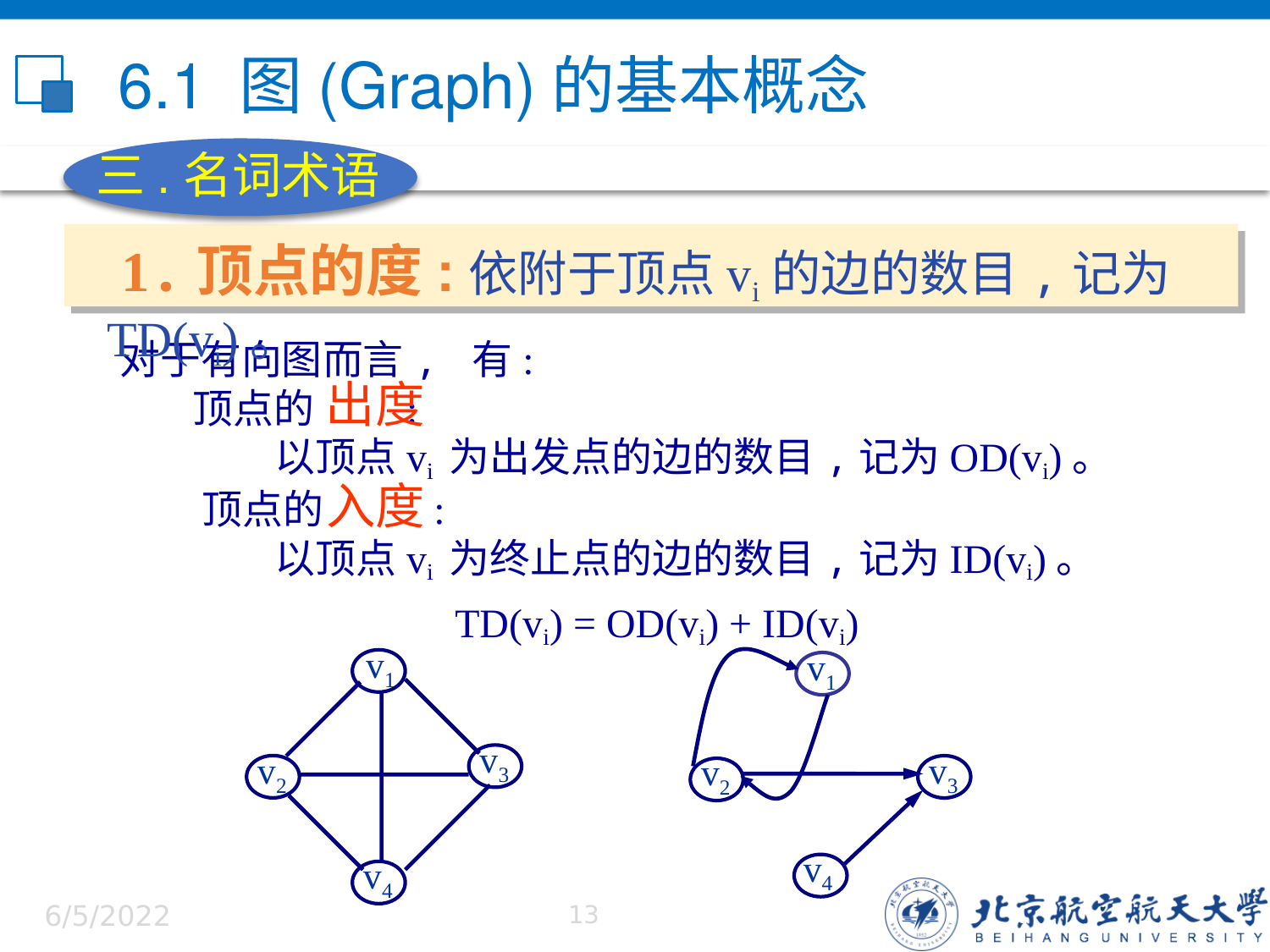

# 6.1 图(Graph)的基本概念
三.名词术语

 1.顶点的度:依附于顶点vi的边的数目,记为TD(vi)。
对于有向图而言, 有:
       顶点的         :
                以顶点vi 为出发点的边的数目,记为OD(vi)。
        顶点的           :
                以顶点vi 为终止点的边的数目,记为ID(vi)。
                                 TD(vi) = OD(vi) + ID(vi)
出度
入度
v1

v3
v2

v4

v1

v3
v2

v4

6/5/2022
13